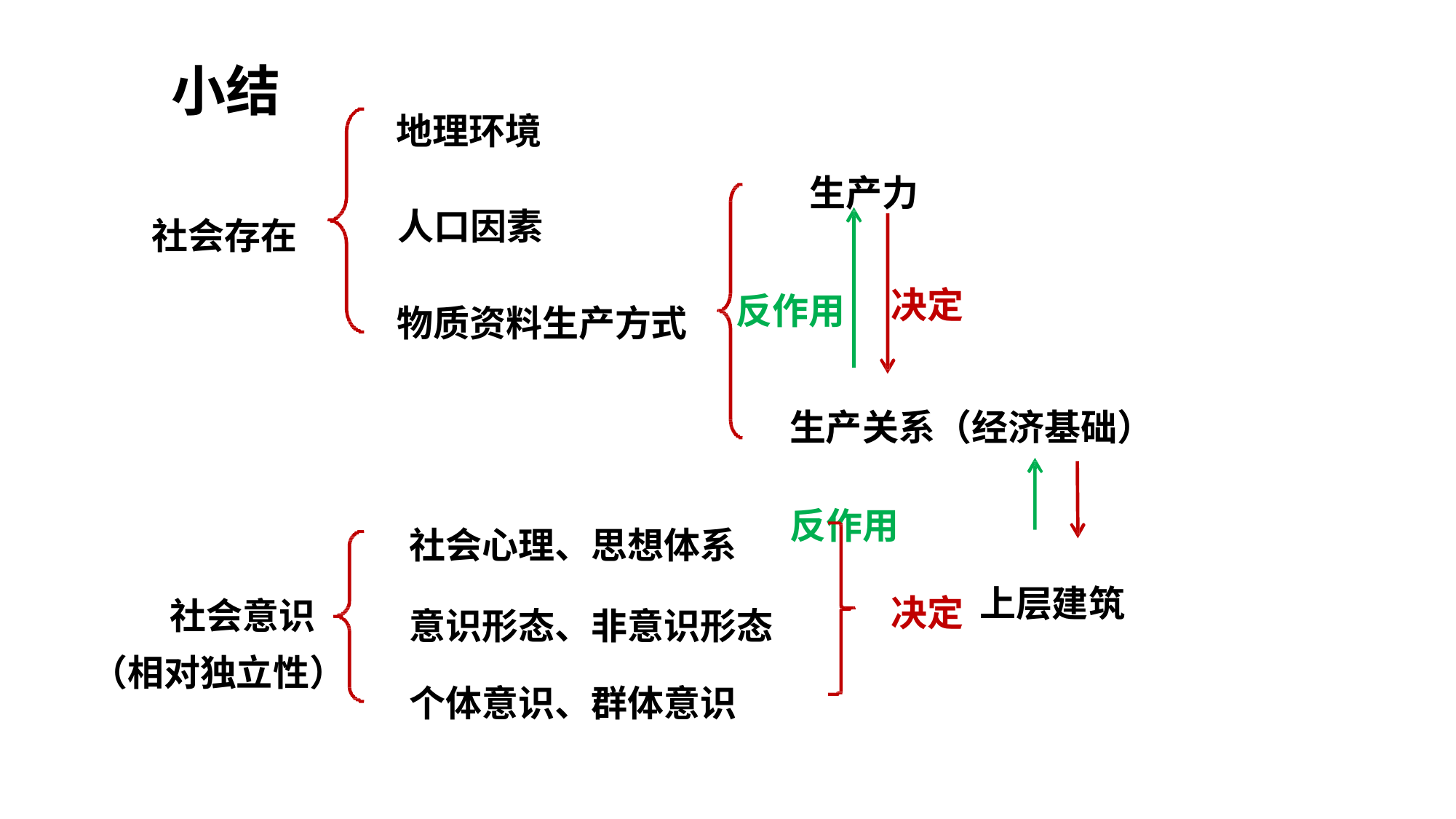

小结
# 地理环境

生产力

人口因素

社会存在

决定
反作用
物质资料生产方式
生产关系（经济基础）

反作用	决定

社会心理、思想体系

上层建筑
社会意识
（相对独立性）
意识形态、非意识形态
个体意识、群体意识